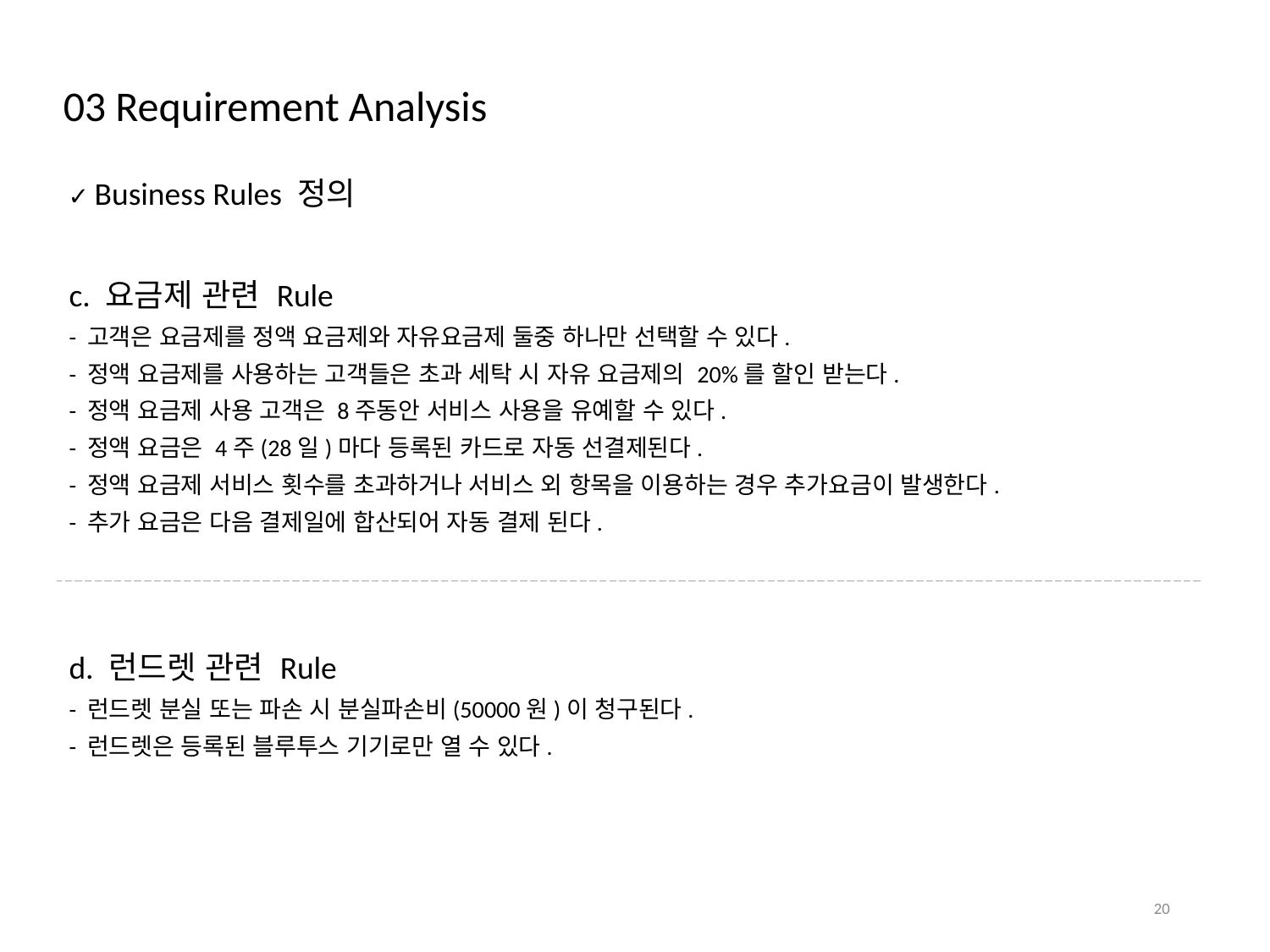

03 Requirement Analysis
✓ Business Rules 정의
c. 요금제 관련 Rule
- 고객은 요금제를 정액 요금제와 자유요금제 둘중 하나만 선택할 수 있다.
- 정액 요금제를 사용하는 고객들은 초과 세탁 시 자유 요금제의 20%를 할인 받는다.
- 정액 요금제 사용 고객은 8주동안 서비스 사용을 유예할 수 있다.
- 정액 요금은 4주(28일)마다 등록된 카드로 자동 선결제된다.
- 정액 요금제 서비스 횟수를 초과하거나 서비스 외 항목을 이용하는 경우 추가요금이 발생한다.
- 추가 요금은 다음 결제일에 합산되어 자동 결제 된다.
d. 런드렛 관련 Rule
- 런드렛 분실 또는 파손 시 분실파손비(50000원)이 청구된다.
- 런드렛은 등록된 블루투스 기기로만 열 수 있다.
20